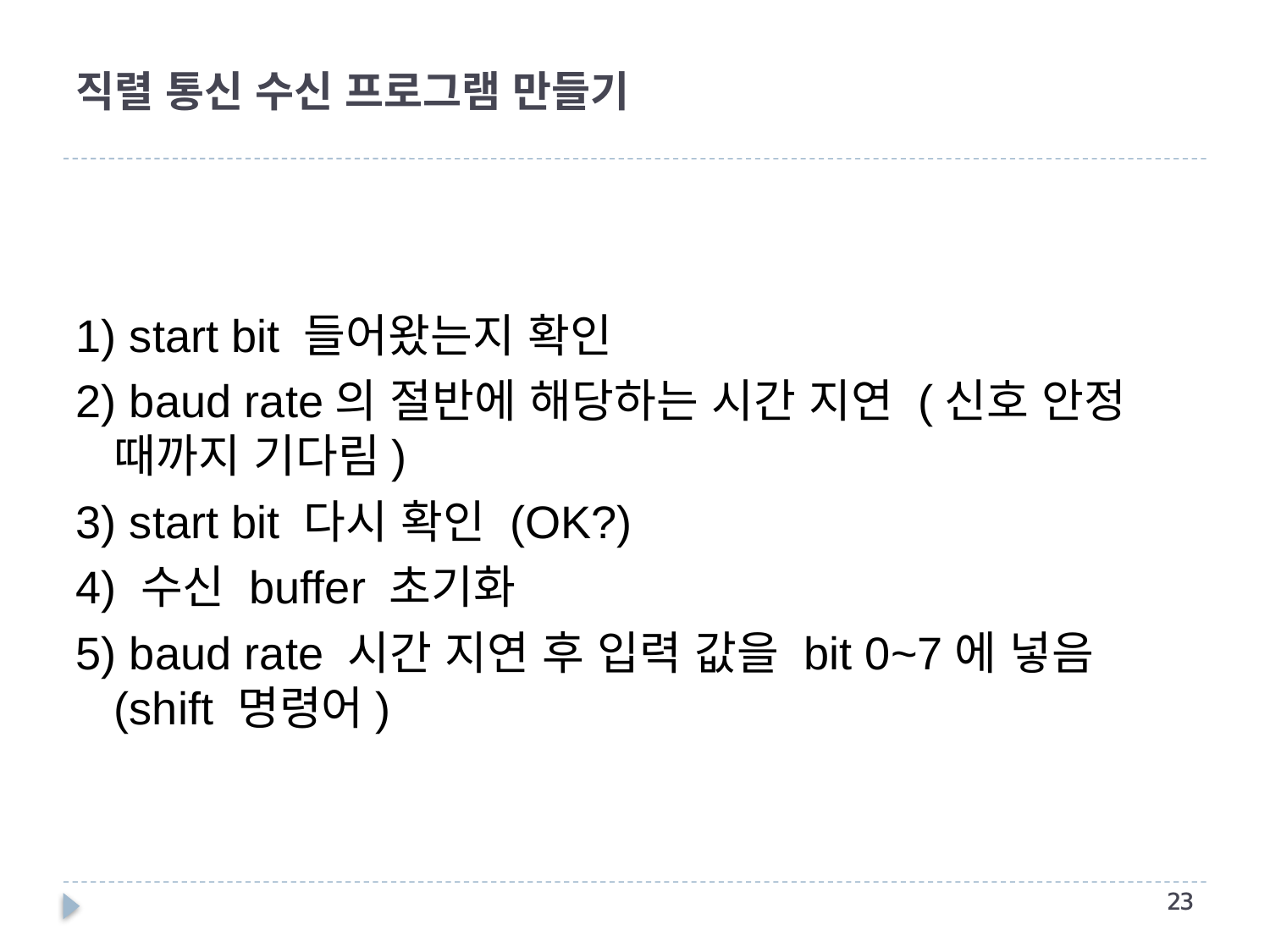

# 직렬 통신 수신 프로그램 만들기

1) start bit 들어왔는지 확인
2) baud rate의 절반에 해당하는 시간 지연 (신호 안정 때까지 기다림)
3) start bit 다시 확인 (OK?)
4) 수신 buffer 초기화
5) baud rate 시간 지연 후 입력 값을 bit 0~7에 넣음 (shift 명령어)

23